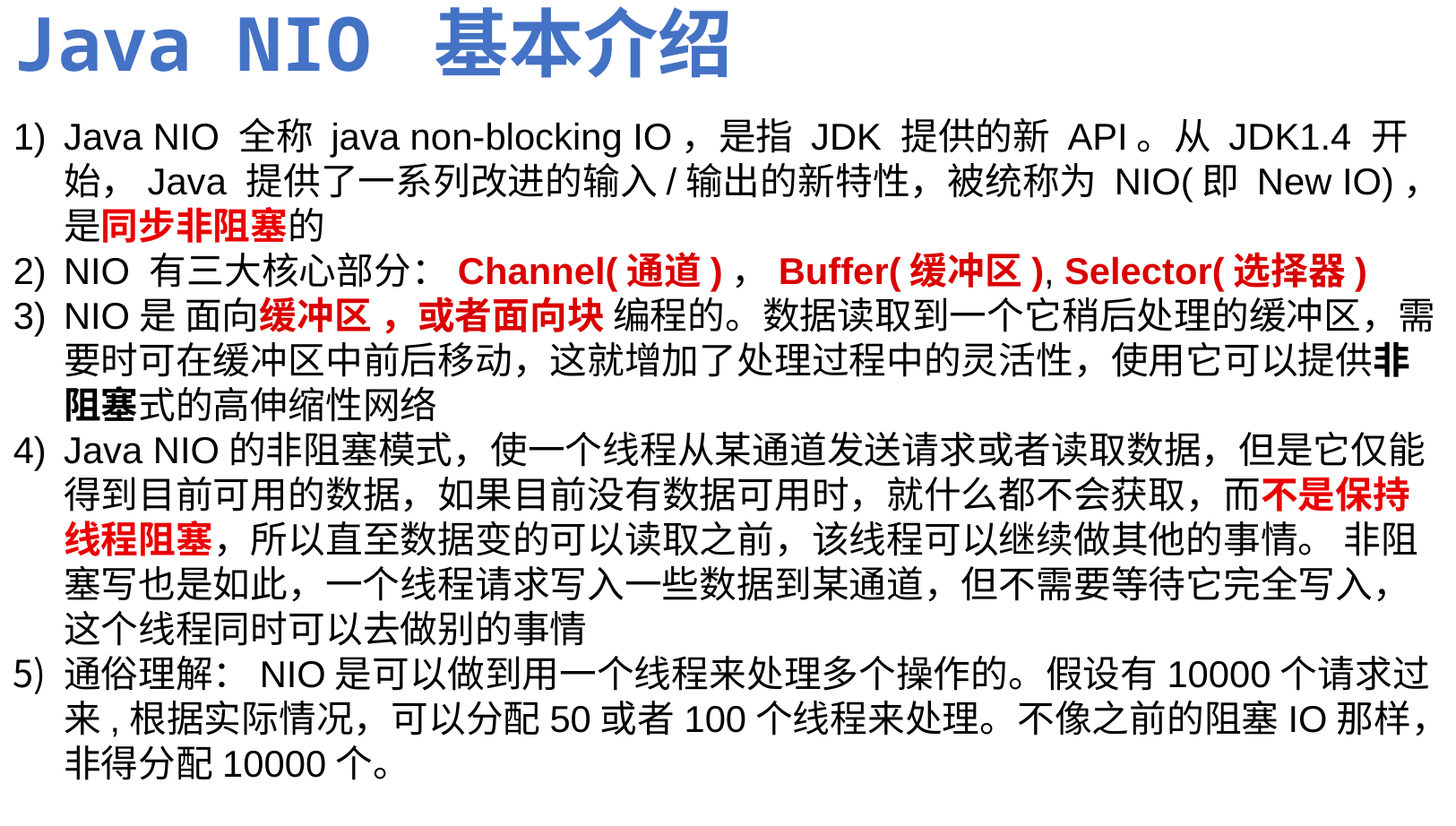

Java NIO 基本介绍
Java NIO 全称 java non-blocking IO，是指 JDK 提供的新 API。从 JDK1.4 开始，Java 提供了一系列改进的输入/输出的新特性，被统称为 NIO(即 New IO)，是同步非阻塞的
NIO 有三大核心部分：Channel(通道)，Buffer(缓冲区), Selector(选择器)
NIO是 面向缓冲区 ，或者面向块 编程的。数据读取到一个它稍后处理的缓冲区，需要时可在缓冲区中前后移动，这就增加了处理过程中的灵活性，使用它可以提供非阻塞式的高伸缩性网络
Java NIO的非阻塞模式，使一个线程从某通道发送请求或者读取数据，但是它仅能得到目前可用的数据，如果目前没有数据可用时，就什么都不会获取，而不是保持线程阻塞，所以直至数据变的可以读取之前，该线程可以继续做其他的事情。 非阻塞写也是如此，一个线程请求写入一些数据到某通道，但不需要等待它完全写入，这个线程同时可以去做别的事情
通俗理解：NIO是可以做到用一个线程来处理多个操作的。假设有10000个请求过来,根据实际情况，可以分配50或者100个线程来处理。不像之前的阻塞IO那样，非得分配10000个。